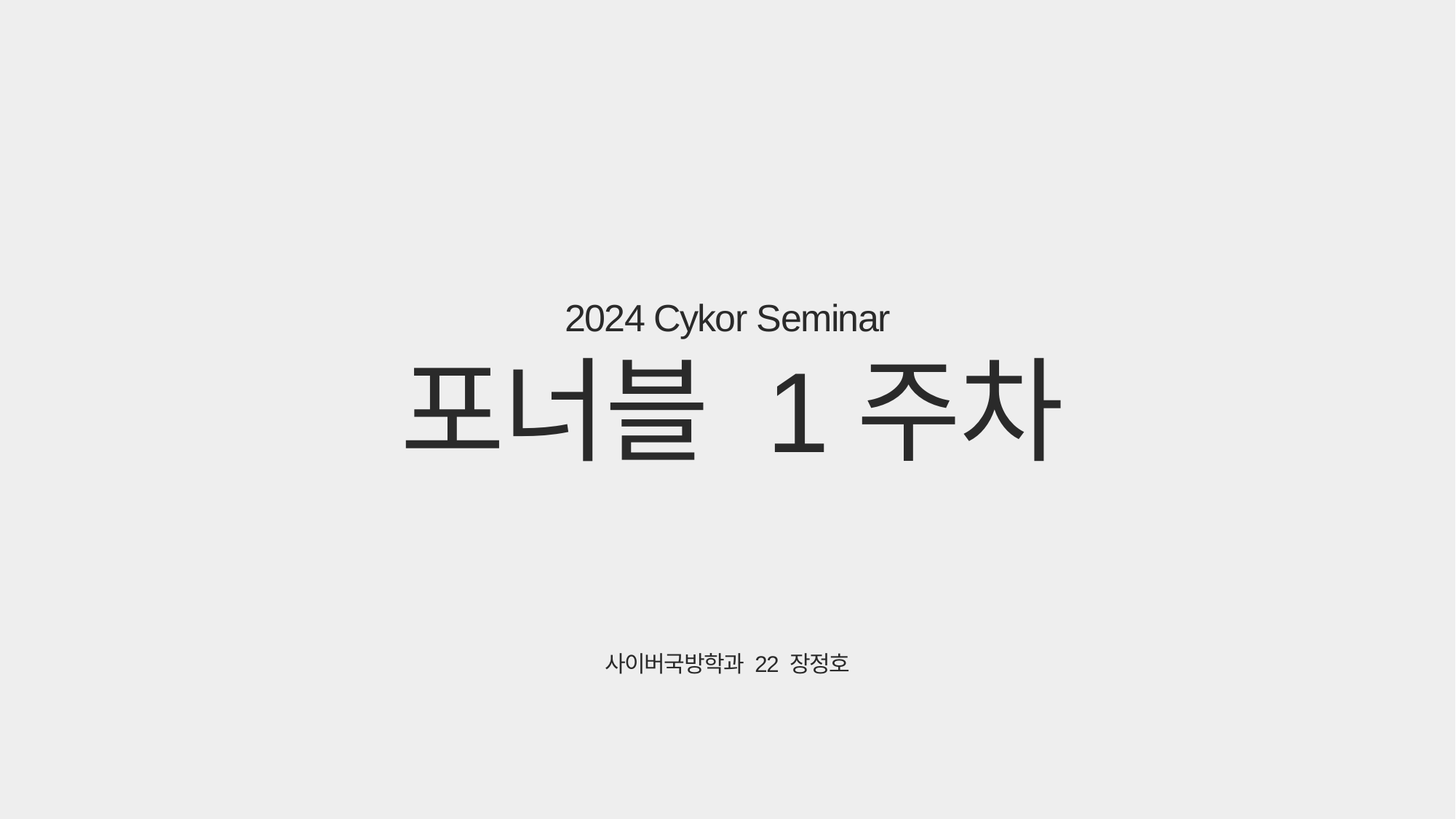

2024 Cykor Seminar
포너블 1주차
사이버국방학과 22 장정호